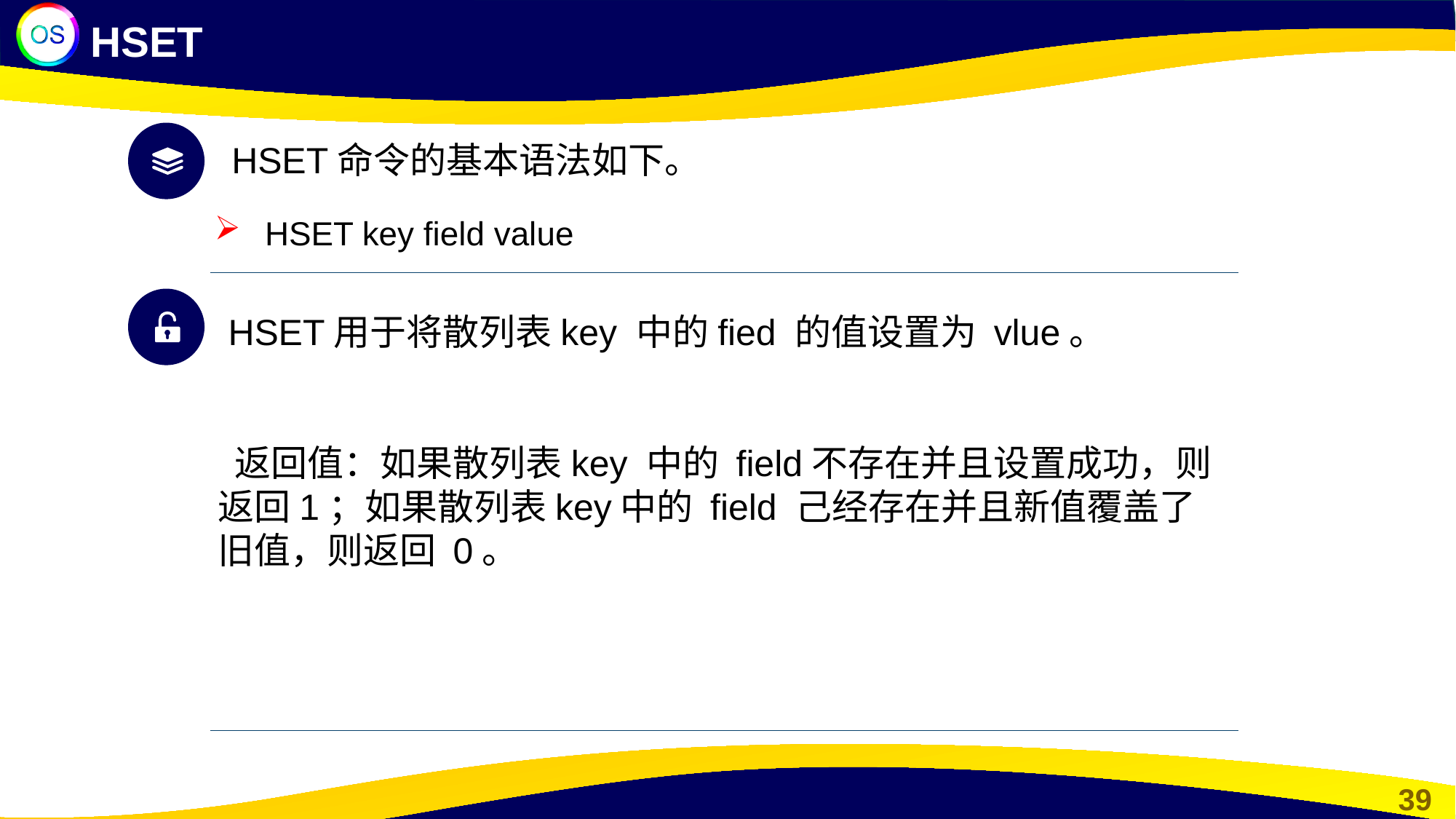

HSET

 HSET命令的基本语法如下。

 HSET key field value

 HSET用于将散列表key 中的fied 的值设置为 vlue。

 返回值：如果散列表key 中的 field不存在并且设置成功，则返回1；如果散列表key中的 field 己经存在并且新值覆盖了旧值，则返回 0。